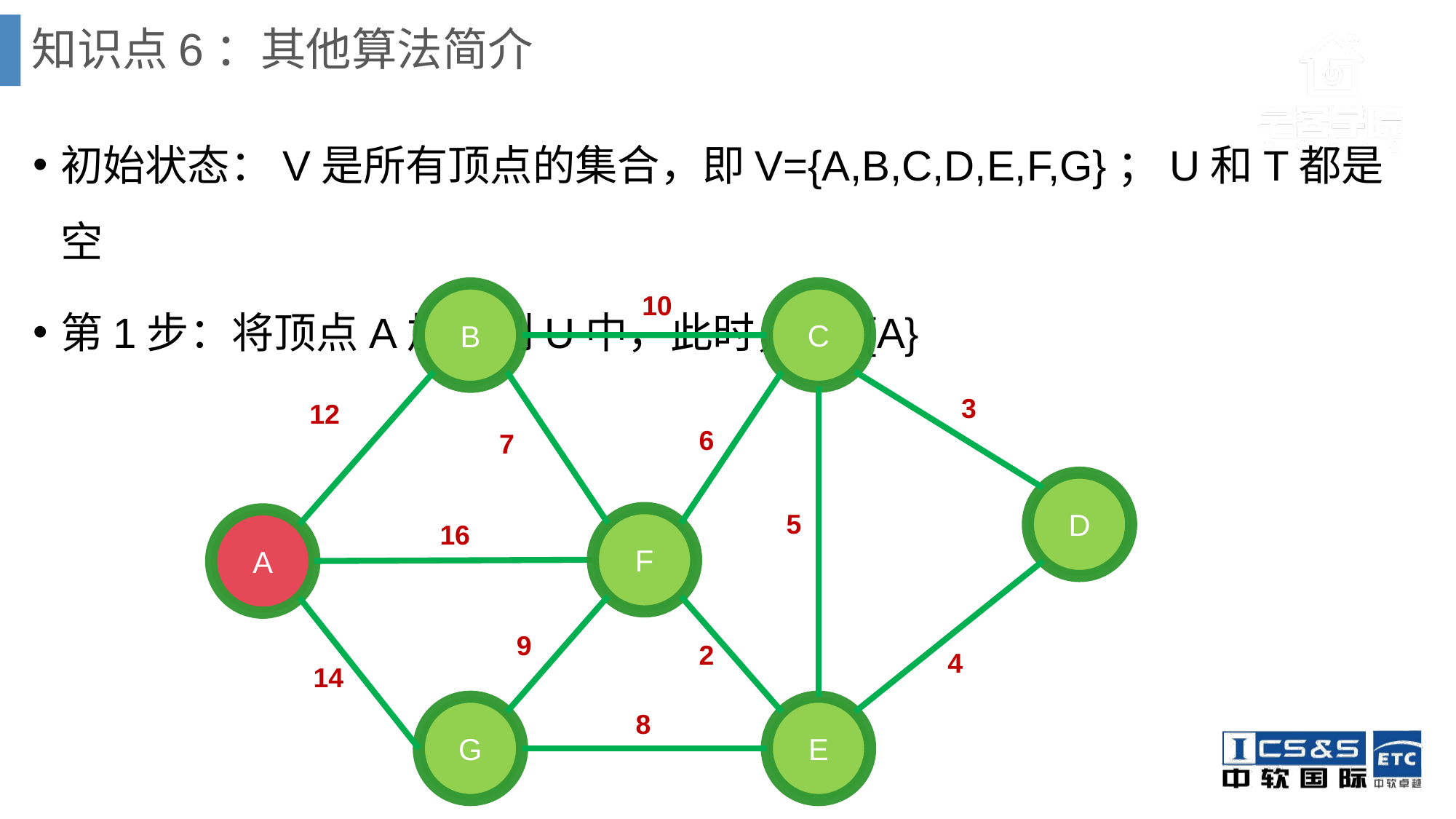

# 知识点6：其他算法简介
初始状态：V是所有顶点的集合，即V={A,B,C,D,E,F,G}；U和T都是空
第1步：将顶点A加入到U中，此时，U={A}
10
C
B
D
F
A
G
E
3
12
6
7
5
16
9
2
4
14
8